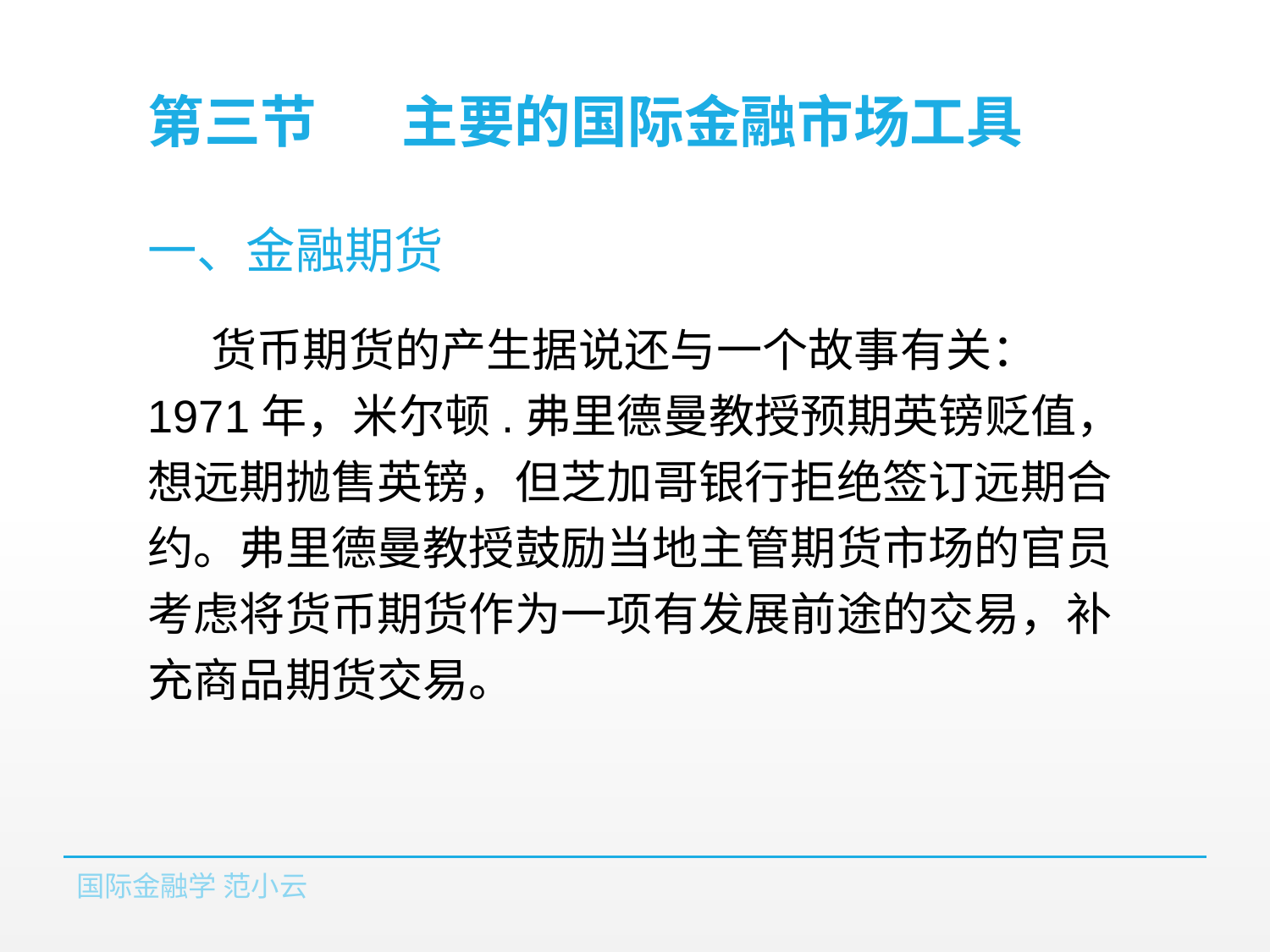

# 第三节	主要的国际金融市场工具
一、金融期货
货币期货的产生据说还与一个故事有关：1971年，米尔顿.弗里德曼教授预期英镑贬值，想远期抛售英镑，但芝加哥银行拒绝签订远期合约。弗里德曼教授鼓励当地主管期货市场的官员考虑将货币期货作为一项有发展前途的交易，补充商品期货交易。
国际金融学 范小云